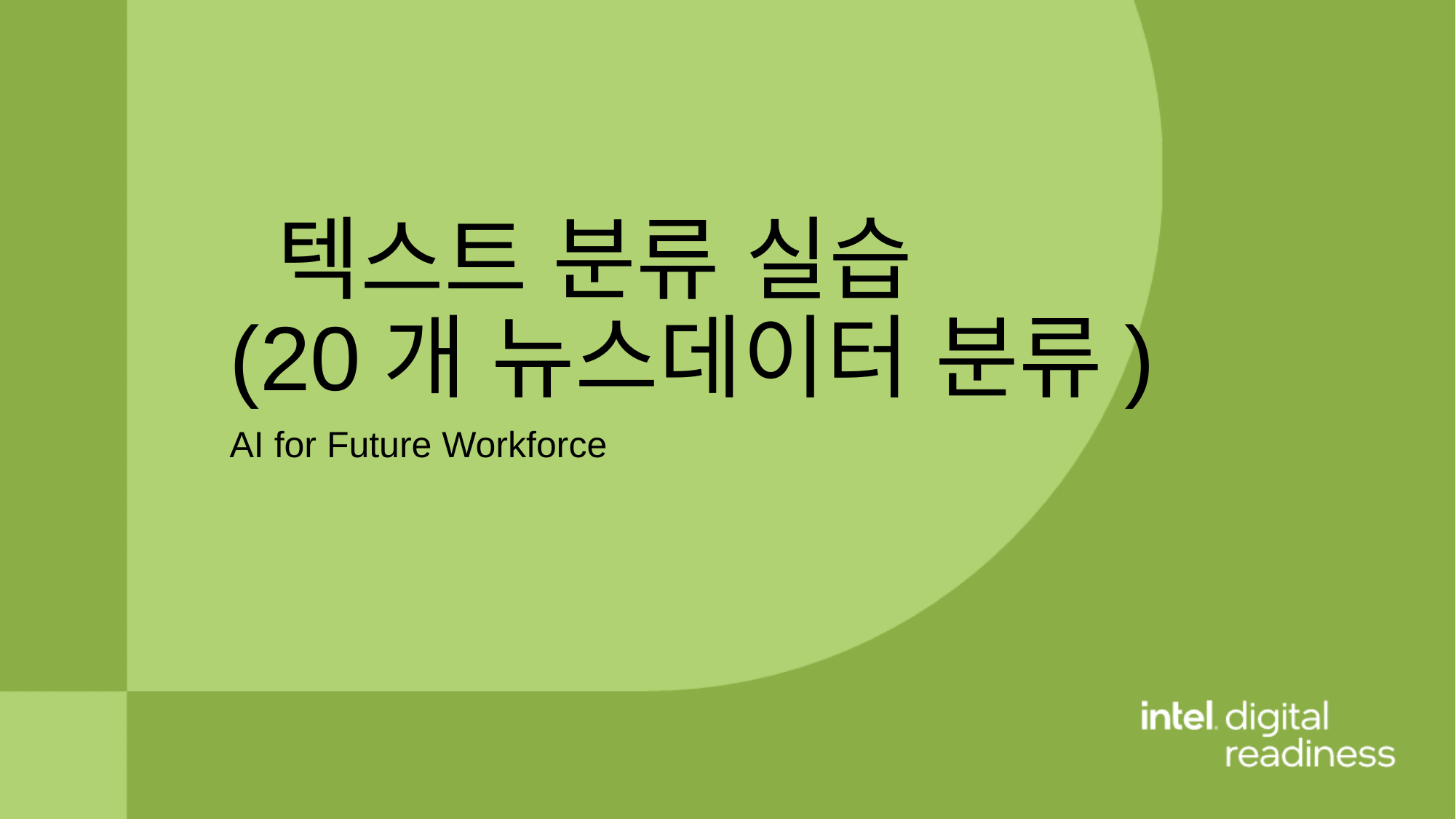

텍스트 분류 실습
(20개 뉴스데이터 분류)
AI for Future Workforce